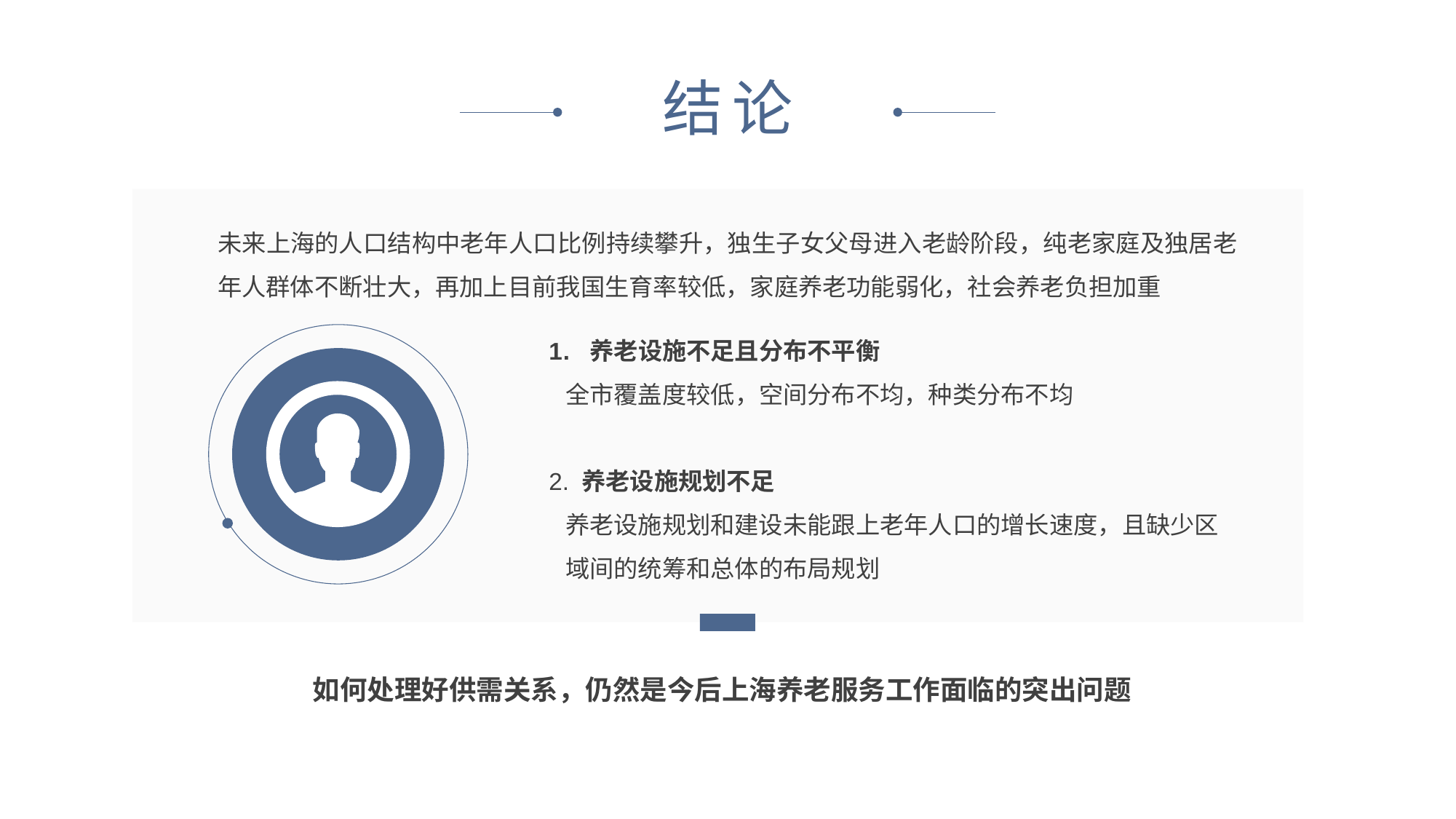

结论

未来上海的人口结构中老年人口比例持续攀升，独生子女父母进入老龄阶段，纯老家庭及独居老年人群体不断壮大，再加上目前我国生育率较低，家庭养老功能弱化，社会养老负担加重
养老设施不足且分布不平衡
  全市覆盖度较低，空间分布不均，种类分布不均

2. 养老设施规划不足
  养老设施规划和建设未能跟上老年人口的增长速度，且缺少区
  域间的统筹和总体的布局规划

如何处理好供需关系，仍然是今后上海养老服务工作面临的突出问题